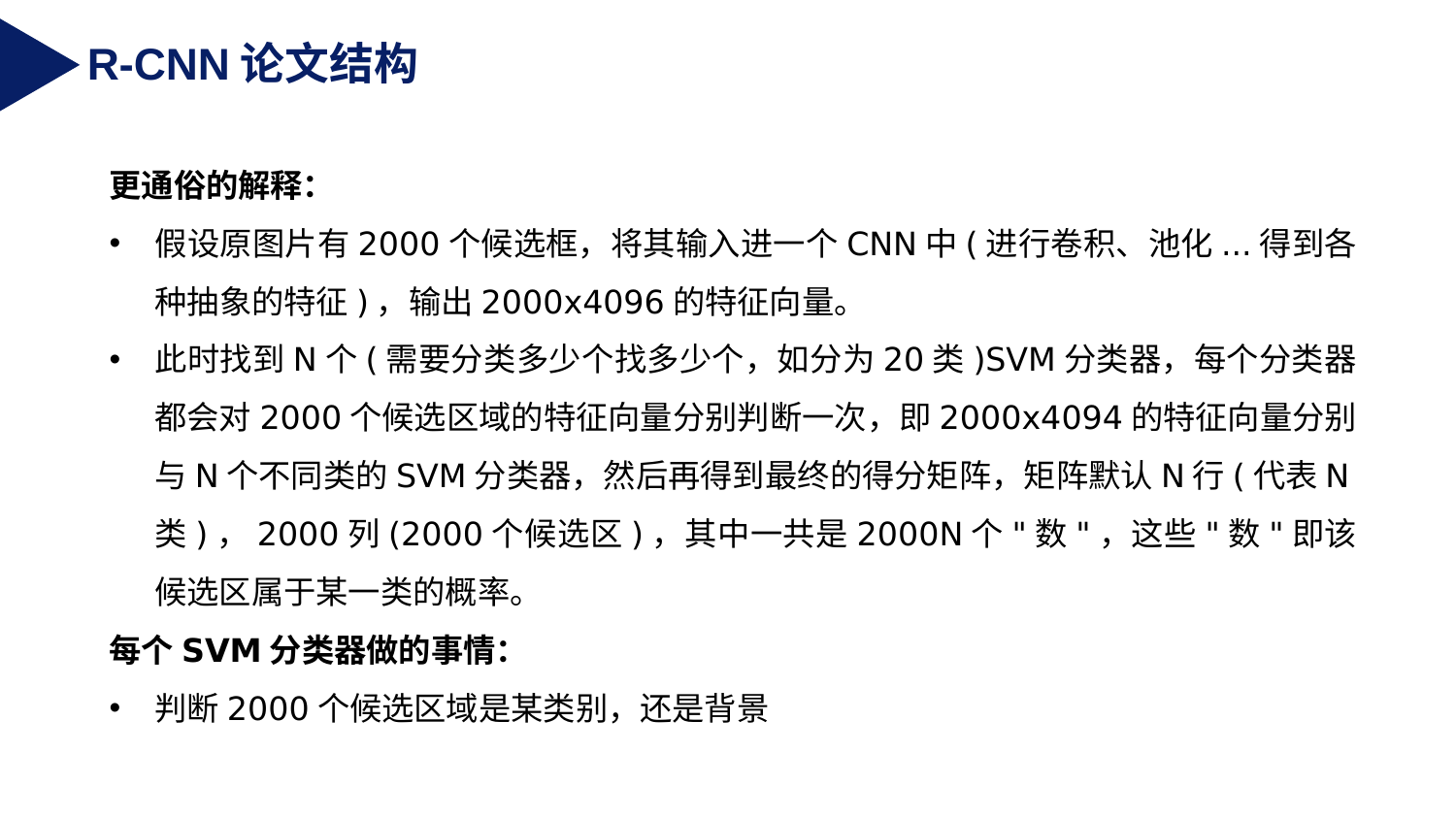

R-CNN论文结构
更通俗的解释：
假设原图片有2000个候选框，将其输入进一个CNN中(进行卷积、池化...得到各种抽象的特征)，输出2000x4096的特征向量。
此时找到N个(需要分类多少个找多少个，如分为20类)SVM分类器，每个分类器都会对2000个候选区域的特征向量分别判断一次，即2000x4094的特征向量分别与N个不同类的SVM分类器，然后再得到最终的得分矩阵，矩阵默认N行(代表N类)，2000列(2000个候选区)，其中一共是2000N个"数"，这些"数"即该候选区属于某一类的概率。
每个SVM分类器做的事情：
判断2000个候选区域是某类别，还是背景